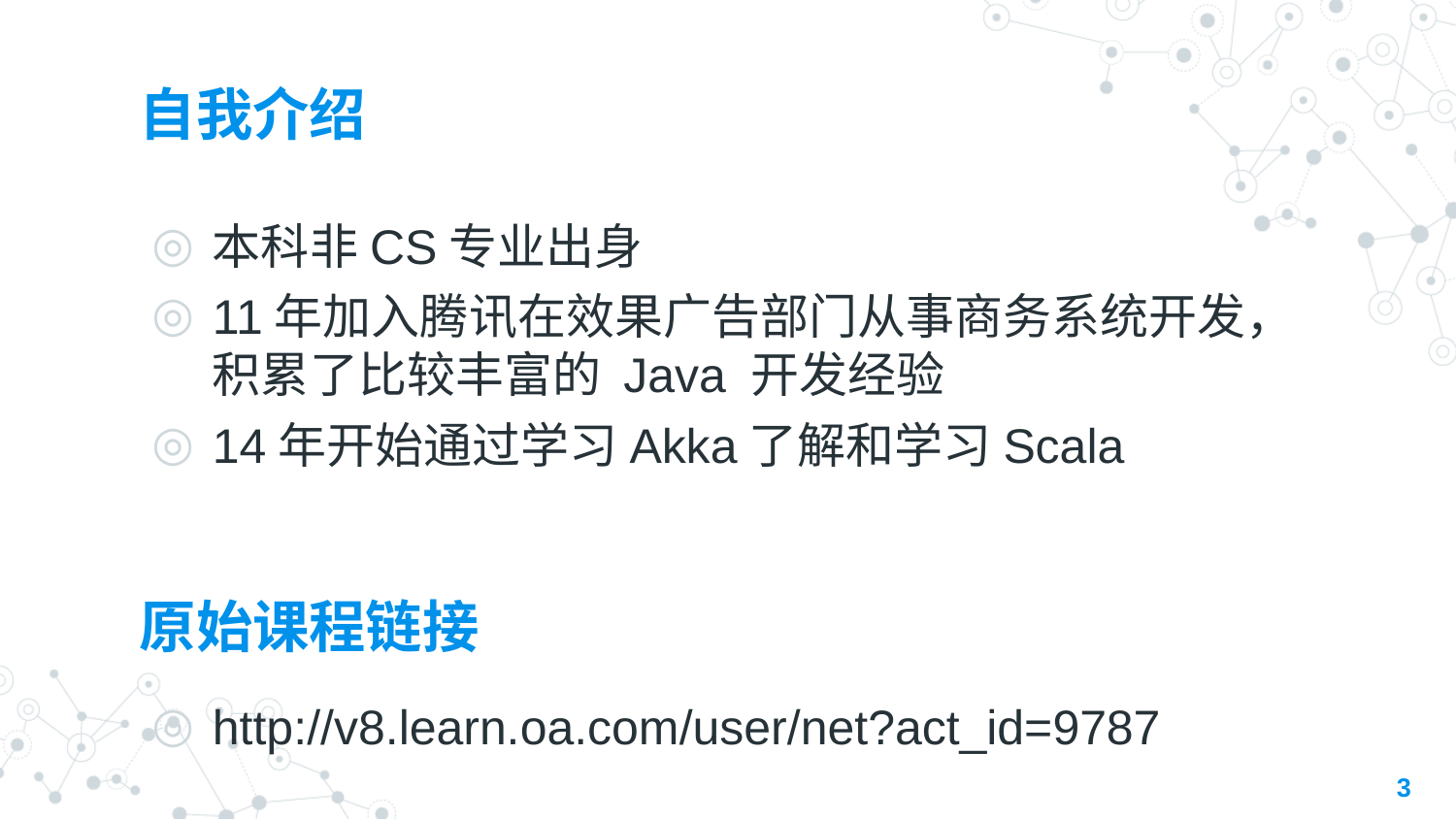

# 自我介绍
本科非CS专业出身
11年加入腾讯在效果广告部门从事商务系统开发，积累了比较丰富的 Java 开发经验
14年开始通过学习Akka了解和学习Scala

http://v8.learn.oa.com/user/net?act_id=9787
原始课程链接
3